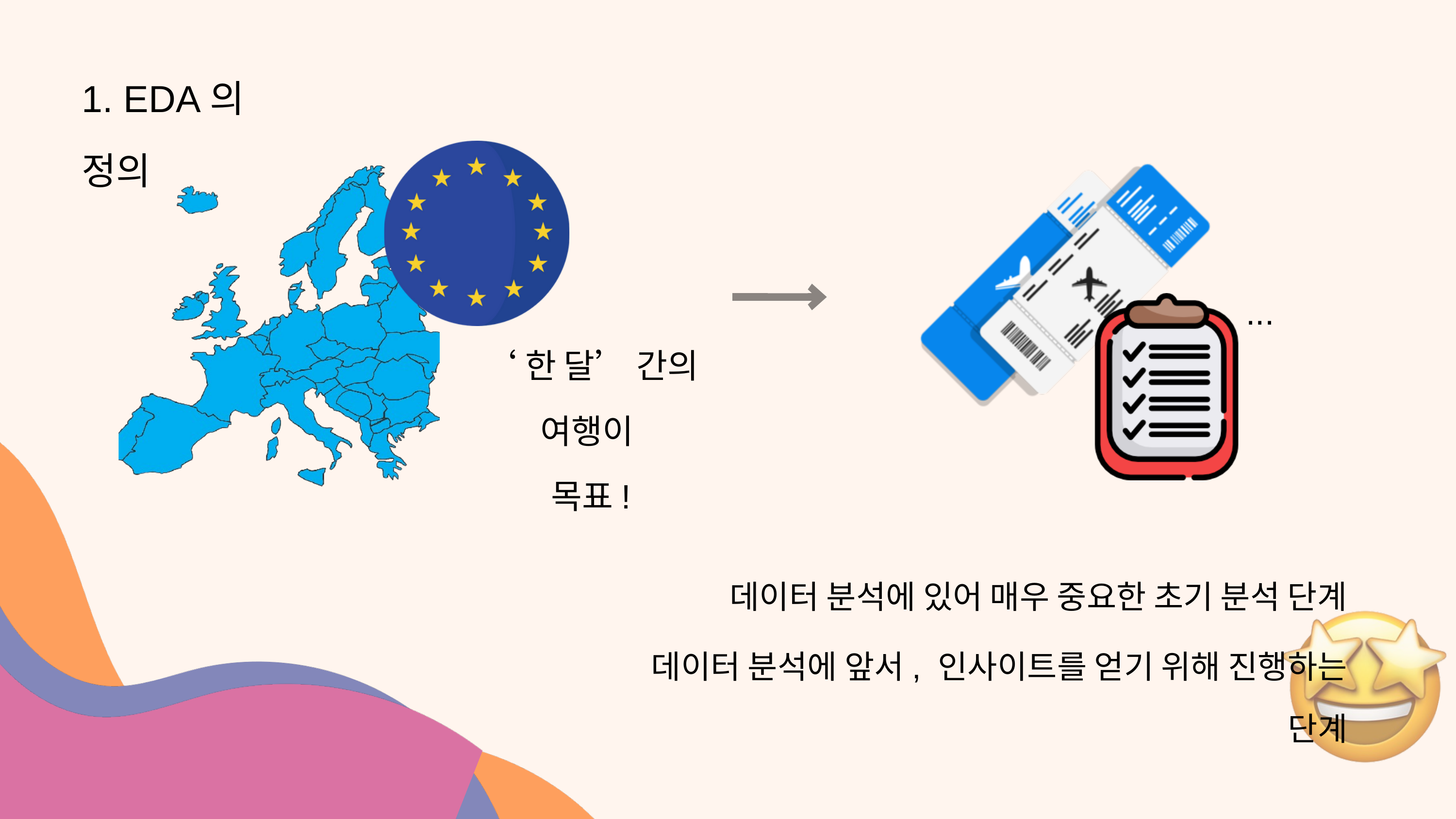

1. EDA의 정의

...

‘한 달’ 간의 여행이
목표!
데이터 분석에 있어 매우 중요한 초기 분석 단계

데이터 분석에 앞서, 인사이트를 얻기 위해 진행하는 단계